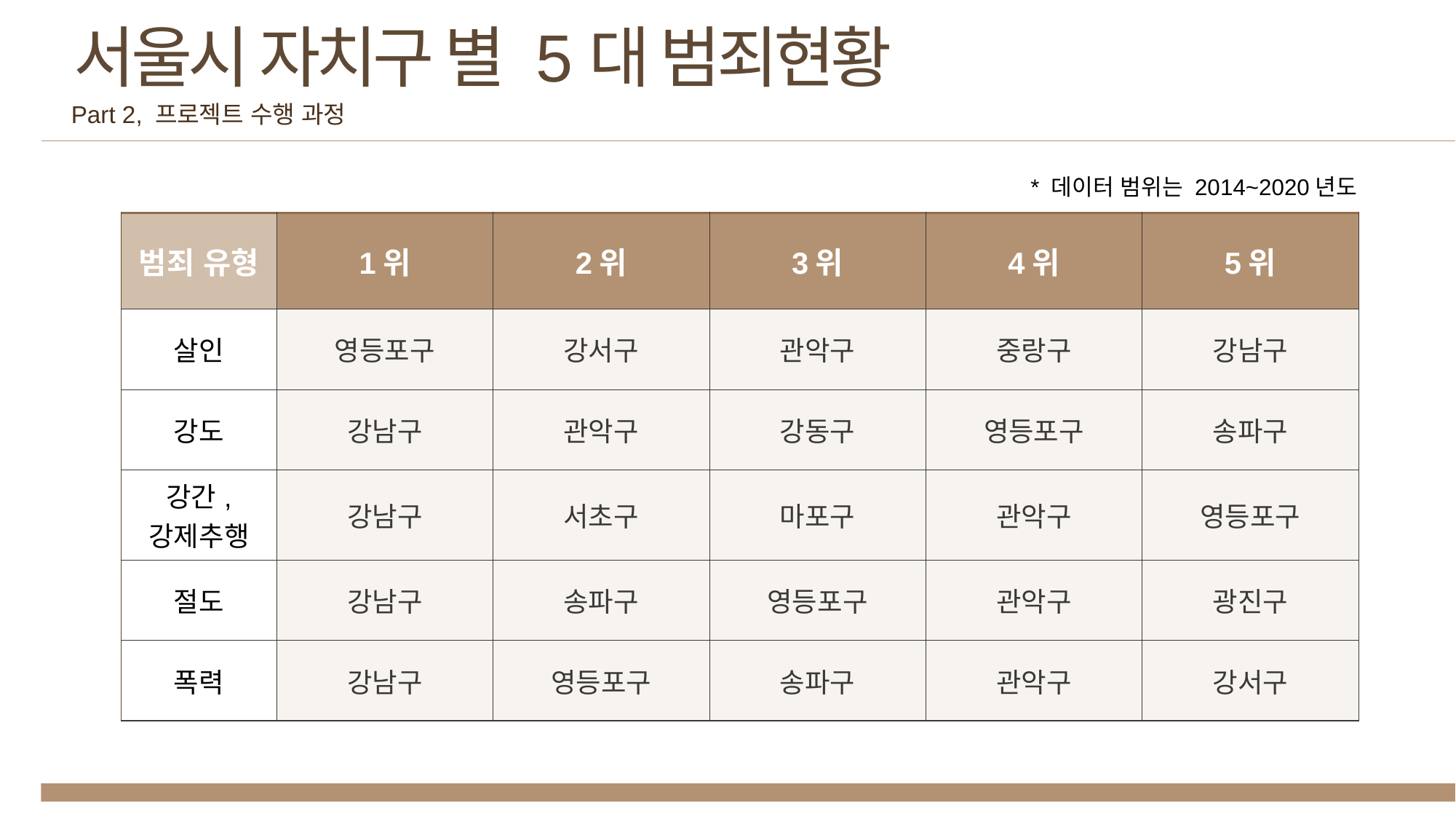

서울시 자치구 별 5대 범죄현황
Part 2, 프로젝트 수행 과정
* 데이터 범위는 2014~2020년도
| 범죄 유형 | 1위 | 2위 | 3위 | 4위 | 5위 |
| --- | --- | --- | --- | --- | --- |
| 살인 | 영등포구 | 강서구 | 관악구 | 중랑구 | 강남구 |
| 강도 | 강남구 | 관악구 | 강동구 | 영등포구 | 송파구 |
| 강간, 강제추행 | 강남구 | 서초구 | 마포구 | 관악구 | 영등포구 |
| 절도 | 강남구 | 송파구 | 영등포구 | 관악구 | 광진구 |
| 폭력 | 강남구 | 영등포구 | 송파구 | 관악구 | 강서구 |